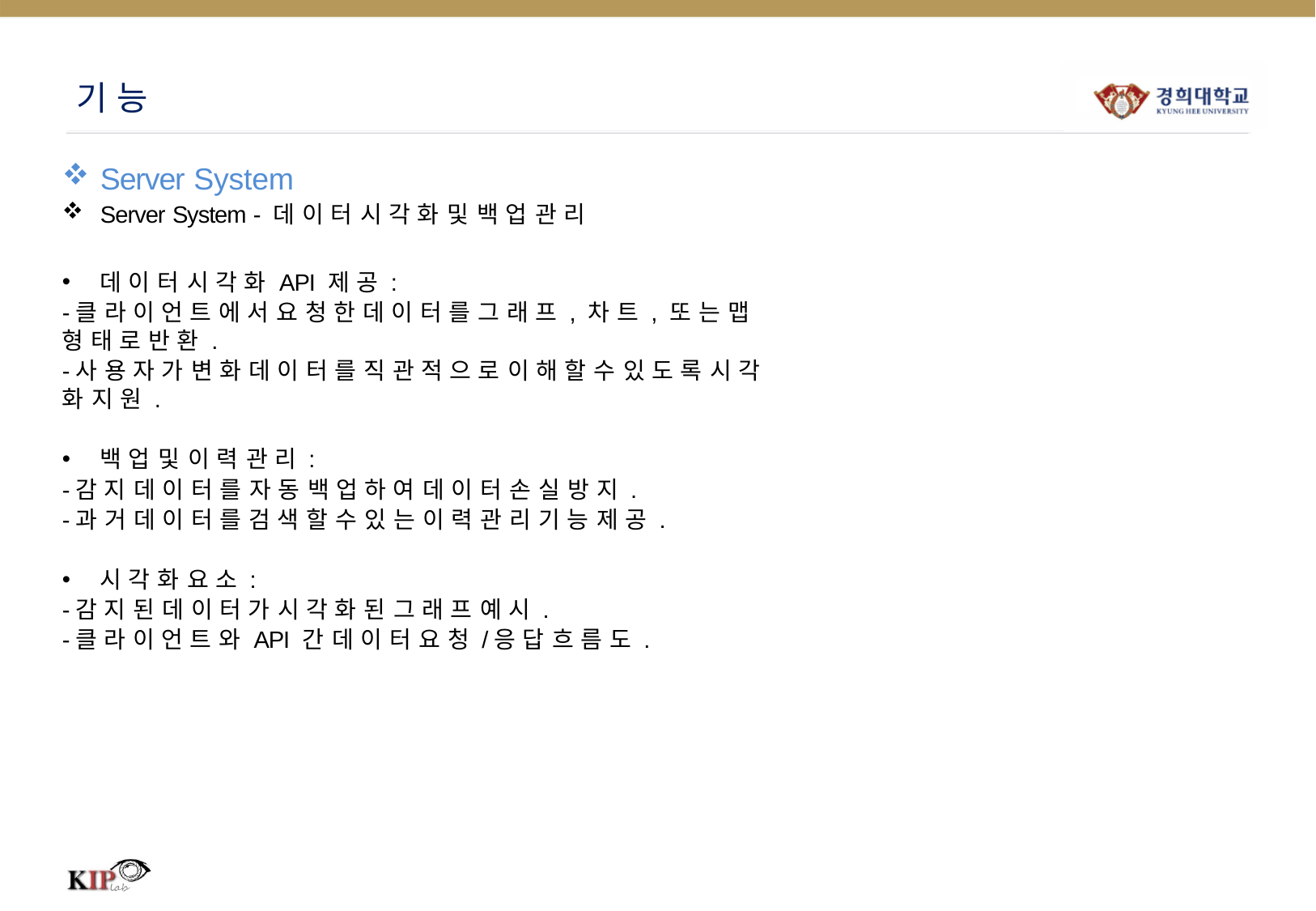

기 능
Server System
Server System - 데 이 터 시 각 화 및 백 업 관 리
데 이 터 시 각 화 API 제 공 :
-클 라 이 언 트 에 서 요 청 한 데 이 터 를 그 래 프 , 차 트 , 또 는 맵 형 태 로 반 환 .
-사 용 자 가 변 화 데 이 터 를 직 관 적 으 로 이 해 할 수 있 도 록 시 각 화 지 원 .
백 업 및 이 력 관 리 :
-감 지 데 이 터 를 자 동 백 업 하 여 데 이 터 손 실 방 지 .
-과 거 데 이 터 를 검 색 할 수 있 는 이 력 관 리 기 능 제 공 .
시 각 화 요 소 :
-감 지 된 데 이 터 가 시 각 화 된 그 래 프 예 시 .
-클 라 이 언 트 와 API 간 데 이 터 요 청 /응 답 흐 름 도 .